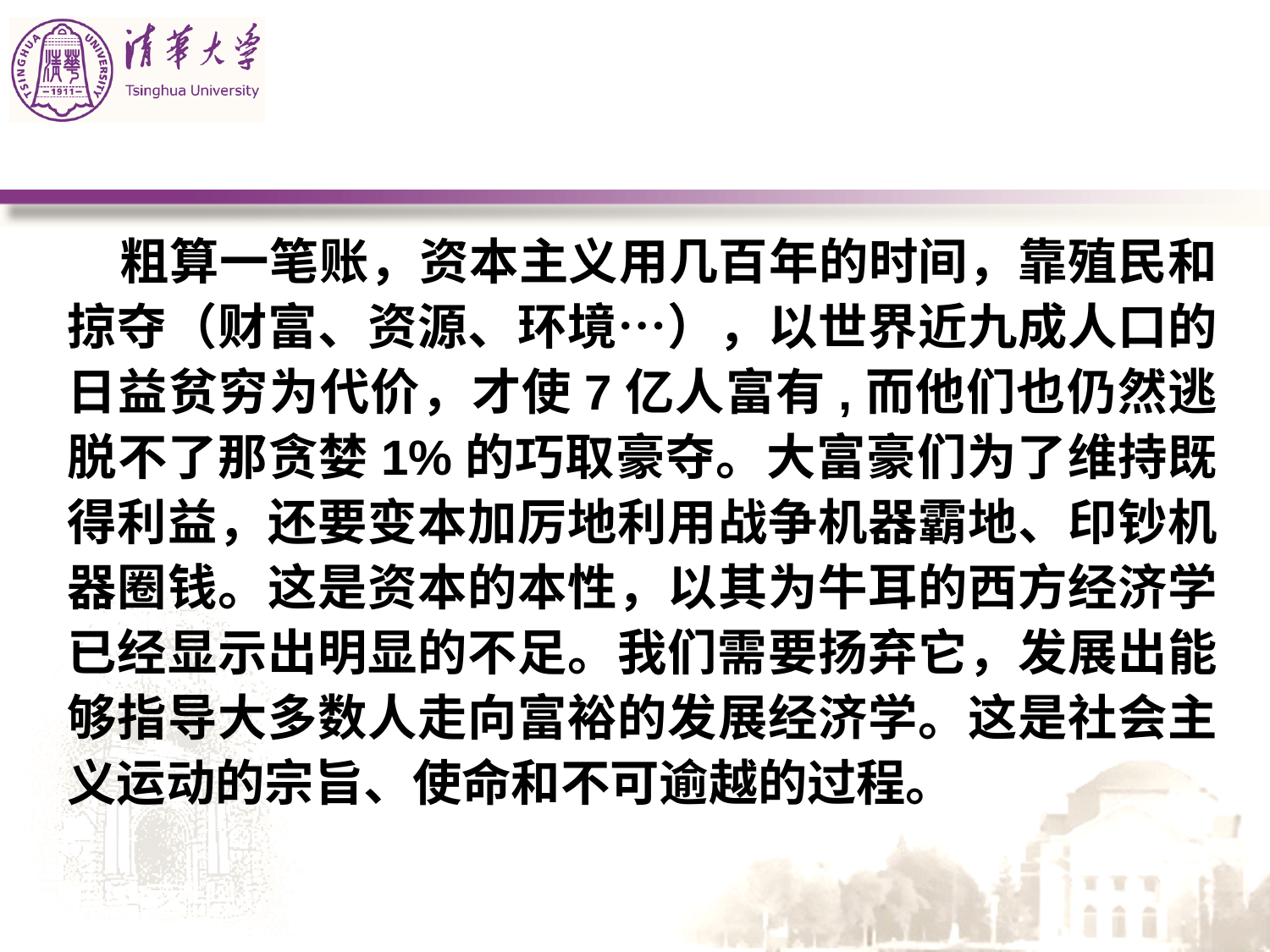

#
粗算一笔账，资本主义用几百年的时间，靠殖民和掠夺（财富、资源、环境…），以世界近九成人口的日益贫穷为代价，才使7亿人富有,而他们也仍然逃脱不了那贪婪1%的巧取豪夺。大富豪们为了维持既得利益，还要变本加厉地利用战争机器霸地、印钞机器圈钱。这是资本的本性，以其为牛耳的西方经济学已经显示出明显的不足。我们需要扬弃它，发展出能够指导大多数人走向富裕的发展经济学。这是社会主义运动的宗旨、使命和不可逾越的过程。